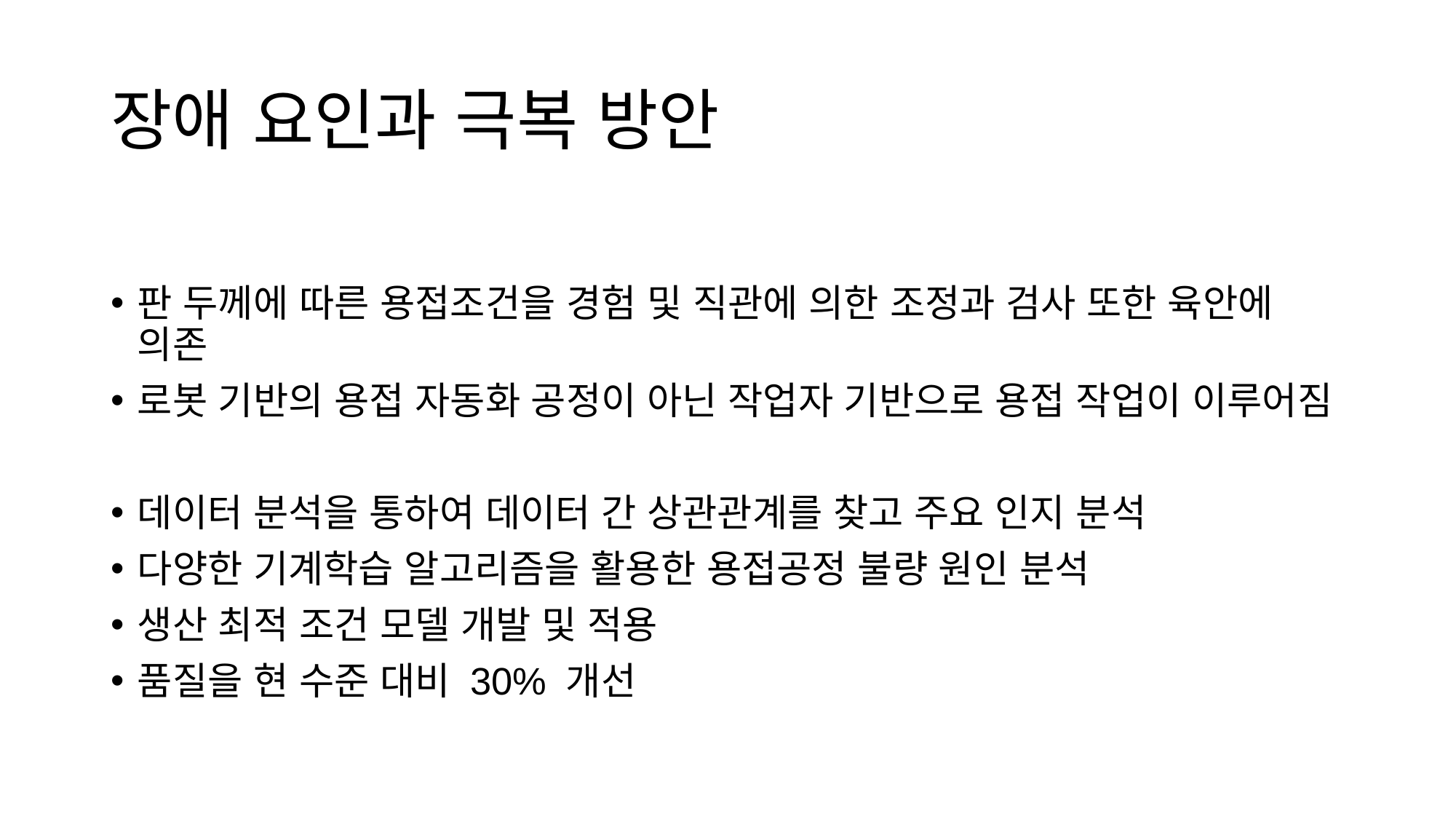

# 장애 요인과 극복 방안

판 두께에 따른 용접조건을 경험 및 직관에 의한 조정과 검사 또한 육안에 의존
로봇 기반의 용접 자동화 공정이 아닌 작업자 기반으로 용접 작업이 이루어짐

데이터 분석을 통하여 데이터 간 상관관계를 찾고 주요 인지 분석
다양한 기계학습 알고리즘을 활용한 용접공정 불량 원인 분석
생산 최적 조건 모델 개발 및 적용
품질을 현 수준 대비 30% 개선